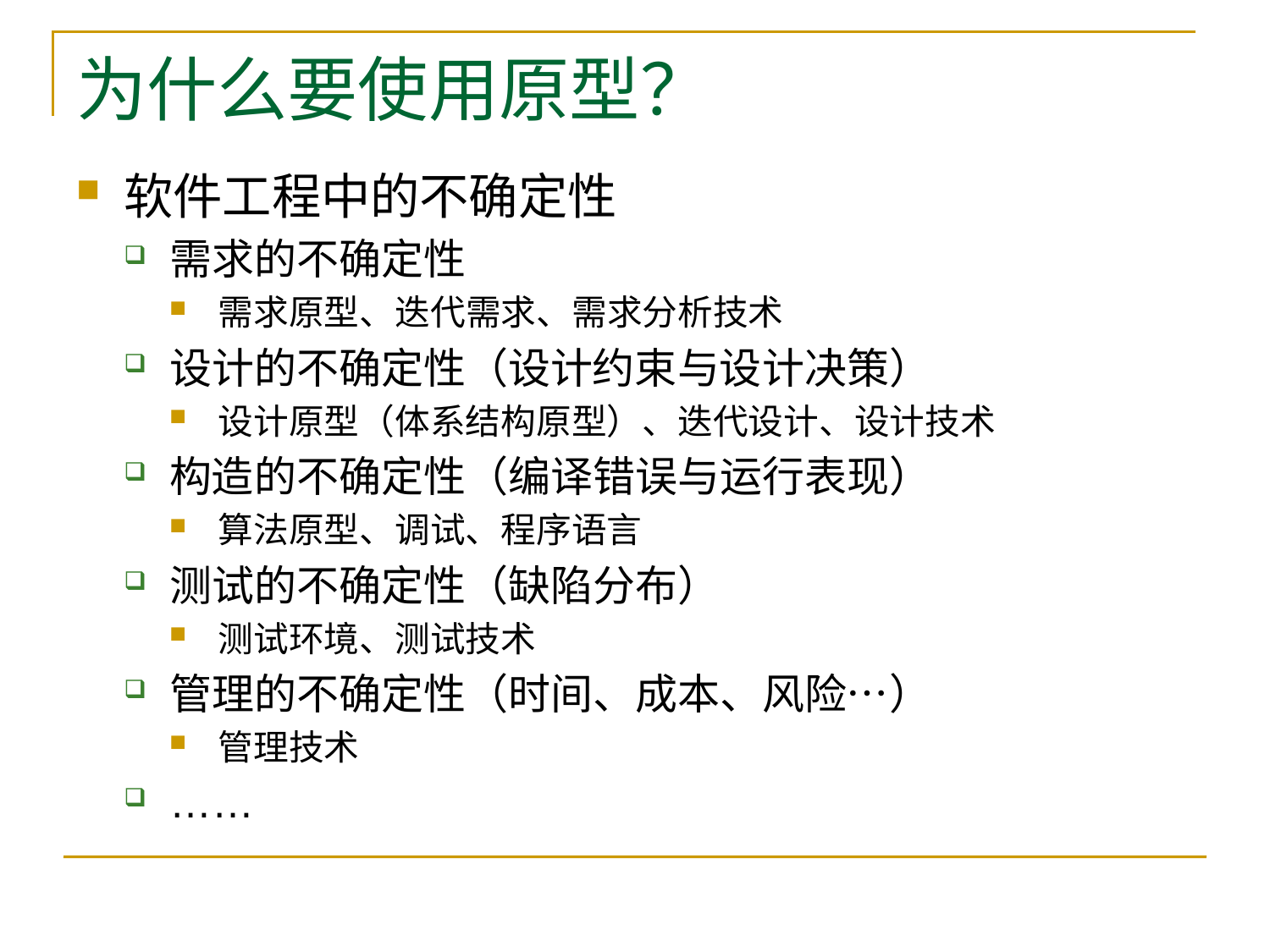

# 为什么要使用原型？
软件工程中的不确定性
需求的不确定性
需求原型、迭代需求、需求分析技术
设计的不确定性（设计约束与设计决策）
设计原型（体系结构原型）、迭代设计、设计技术
构造的不确定性（编译错误与运行表现）
算法原型、调试、程序语言
测试的不确定性（缺陷分布）
测试环境、测试技术
管理的不确定性（时间、成本、风险…）
管理技术
……